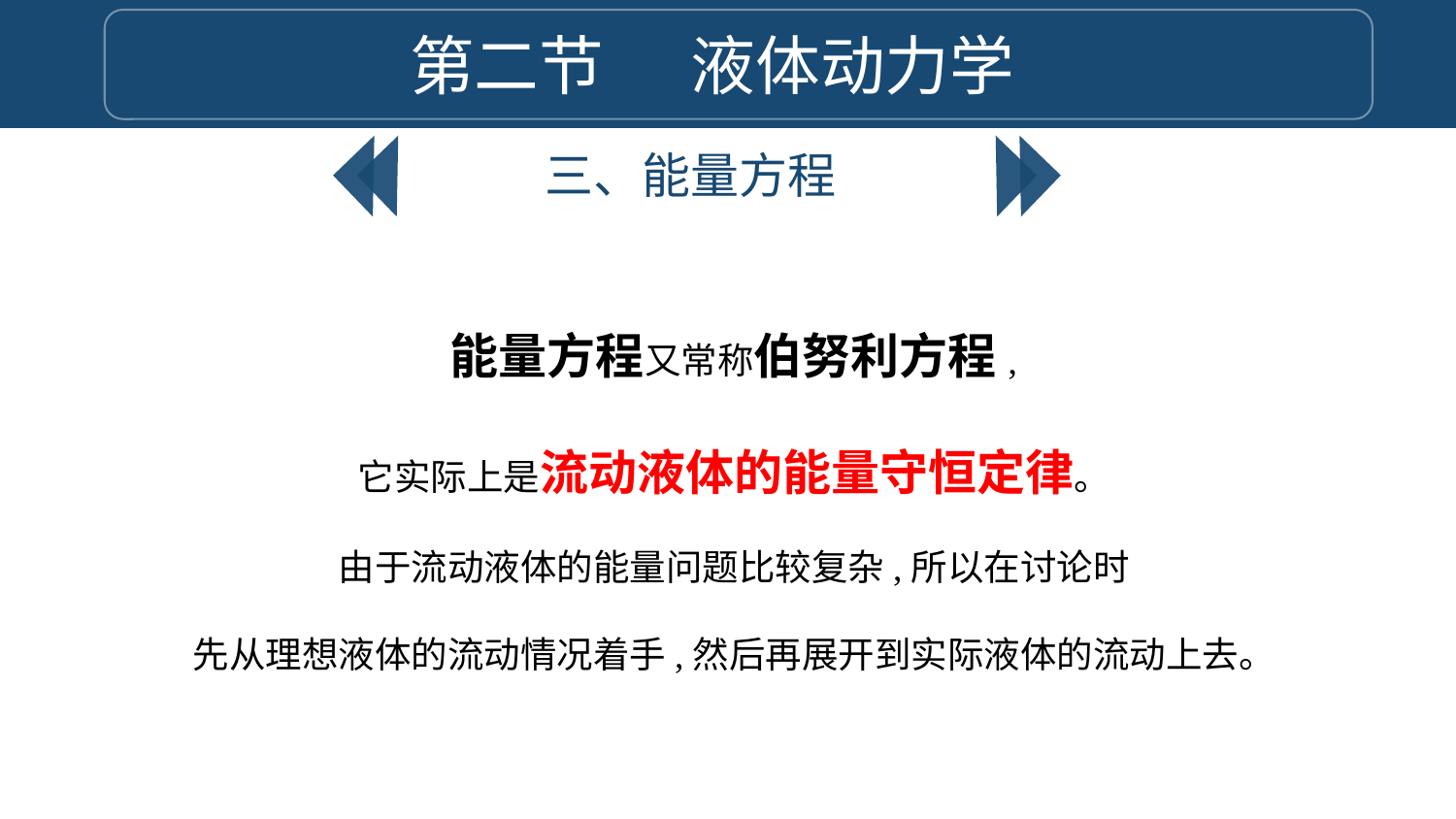

第二节      液体动力学
三、能量方程

能量方程又常称伯努利方程,
它实际上是流动液体的能量守恒定律。
由于流动液体的能量问题比较复杂,所以在讨论时
先从理想液体的流动情况着手,然后再展开到实际液体的流动上去。